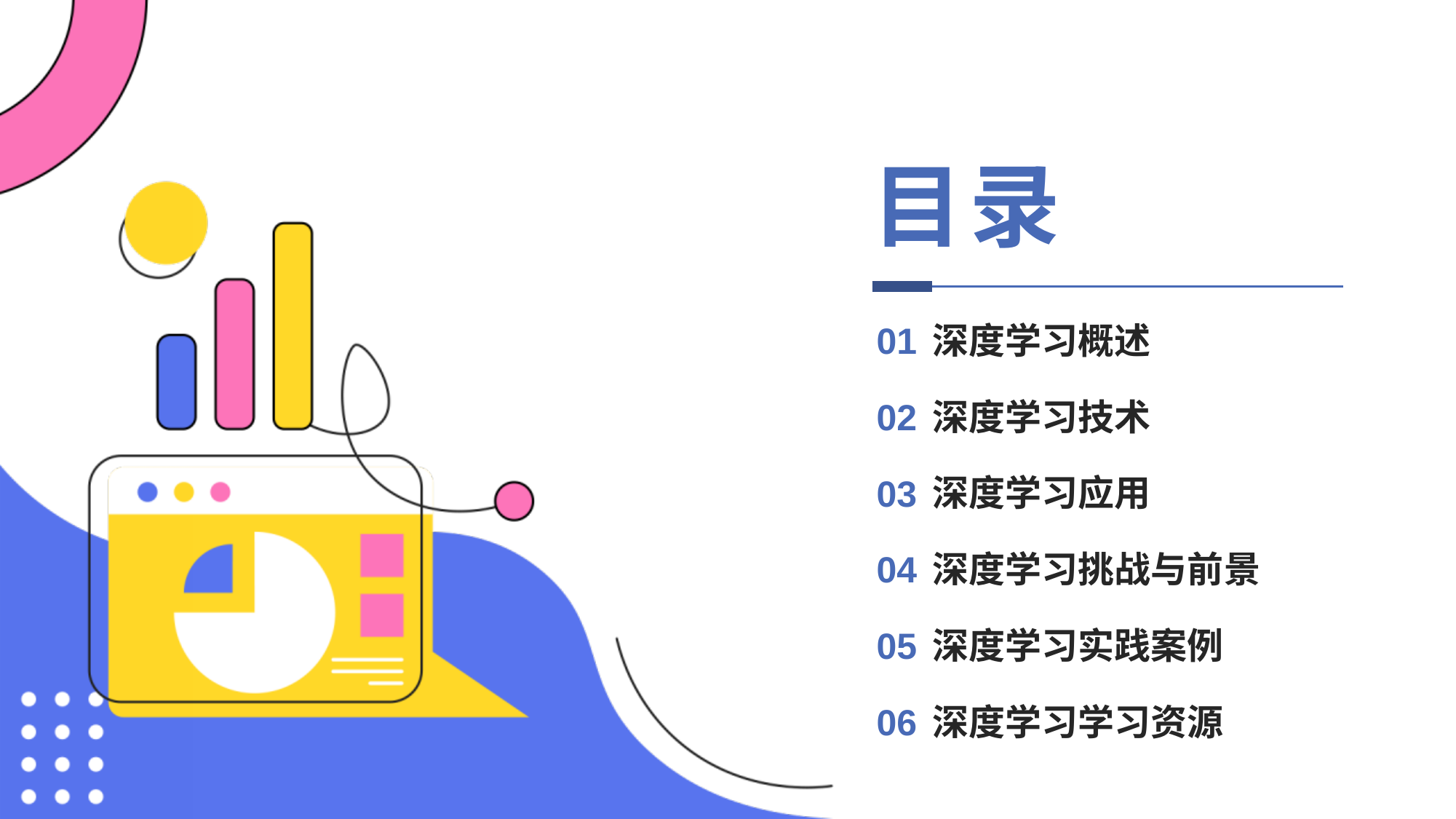

# 目录
01
深度学习概述
02
深度学习技术
03
深度学习应用
04
深度学习挑战与前景
05
深度学习实践案例
06
深度学习学习资源